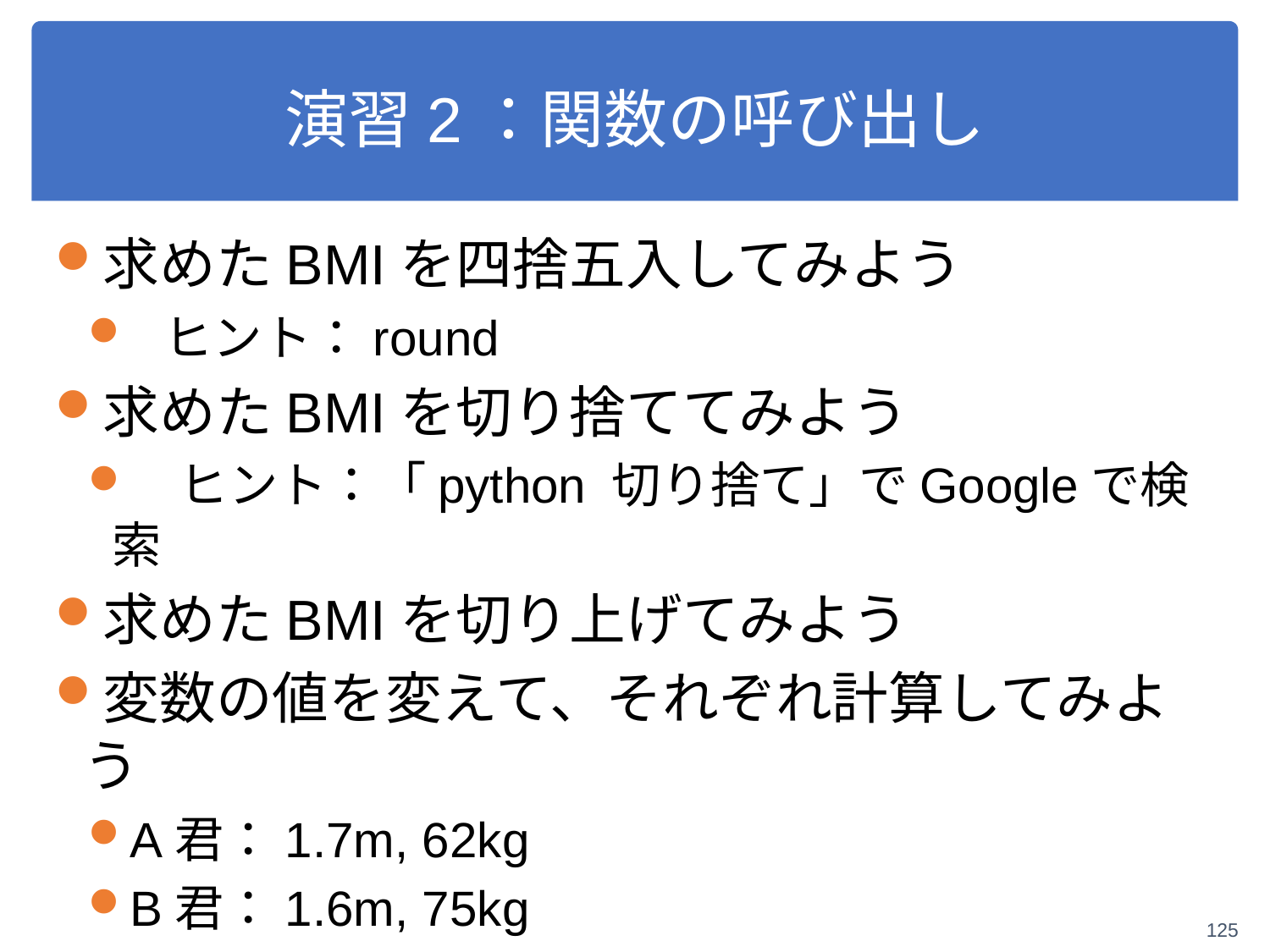

# 演習2：関数の呼び出し
求めたBMIを四捨五入してみよう
  ヒント：round
求めたBMIを切り捨ててみよう
　ヒント：「python 切り捨て」でGoogleで検索
求めたBMIを切り上げてみよう
変数の値を変えて、それぞれ計算してみよう
A君：1.7m, 62kg
B君：1.6m, 75kg
C君：1.8m, 73kg
125